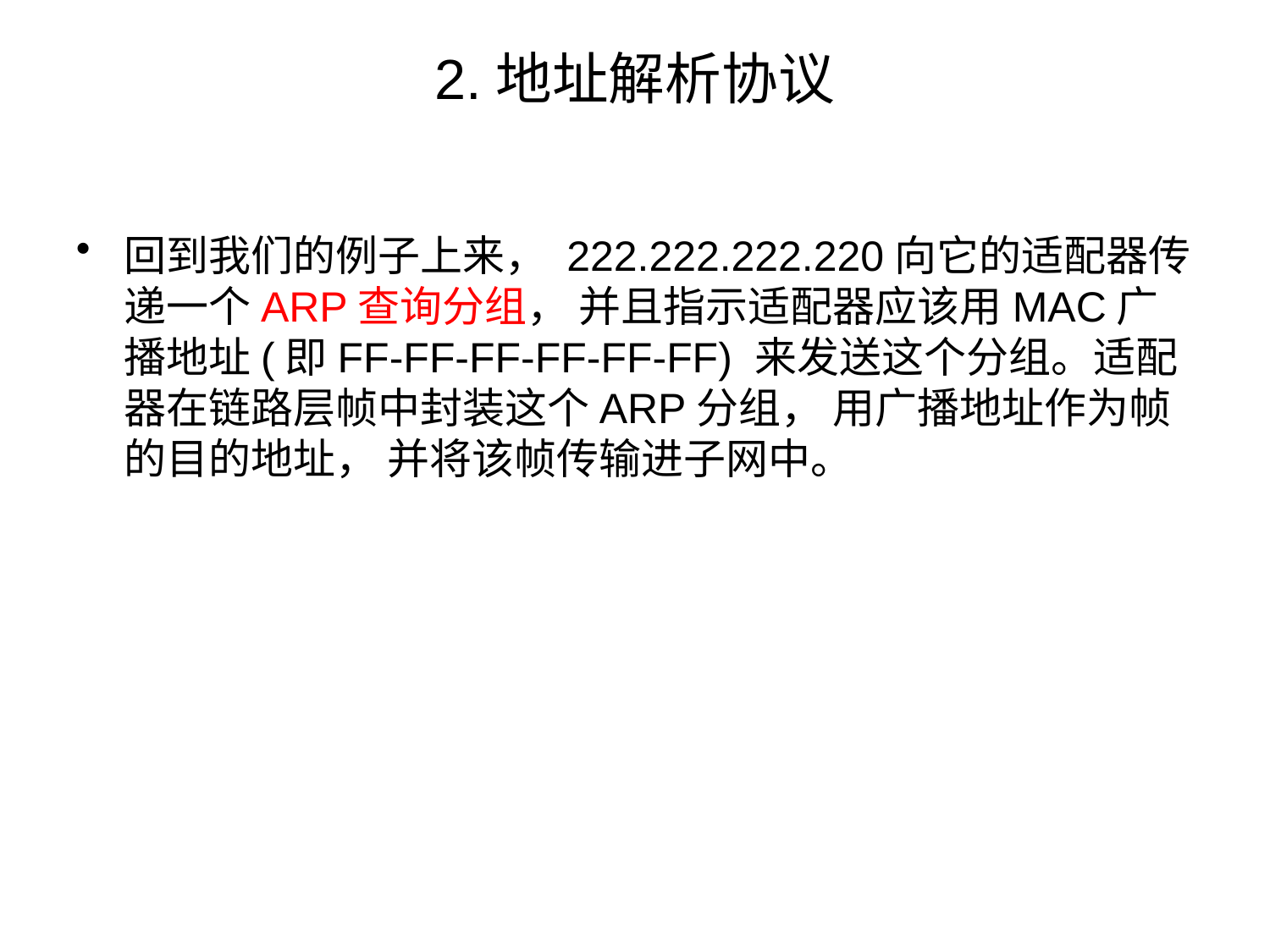

# 2.地址解析协议
回到我们的例子上来， 222.222.222.220向它的适配器传递一个ARP查询分组， 并且指示适配器应该用MAC广播地址(即FF-FF-FF-FF-FF-FF) 来发送这个分组。适配器在链路层帧中封装这个ARP分组， 用广播地址作为帧的目的地址， 并将该帧传输进子网中。